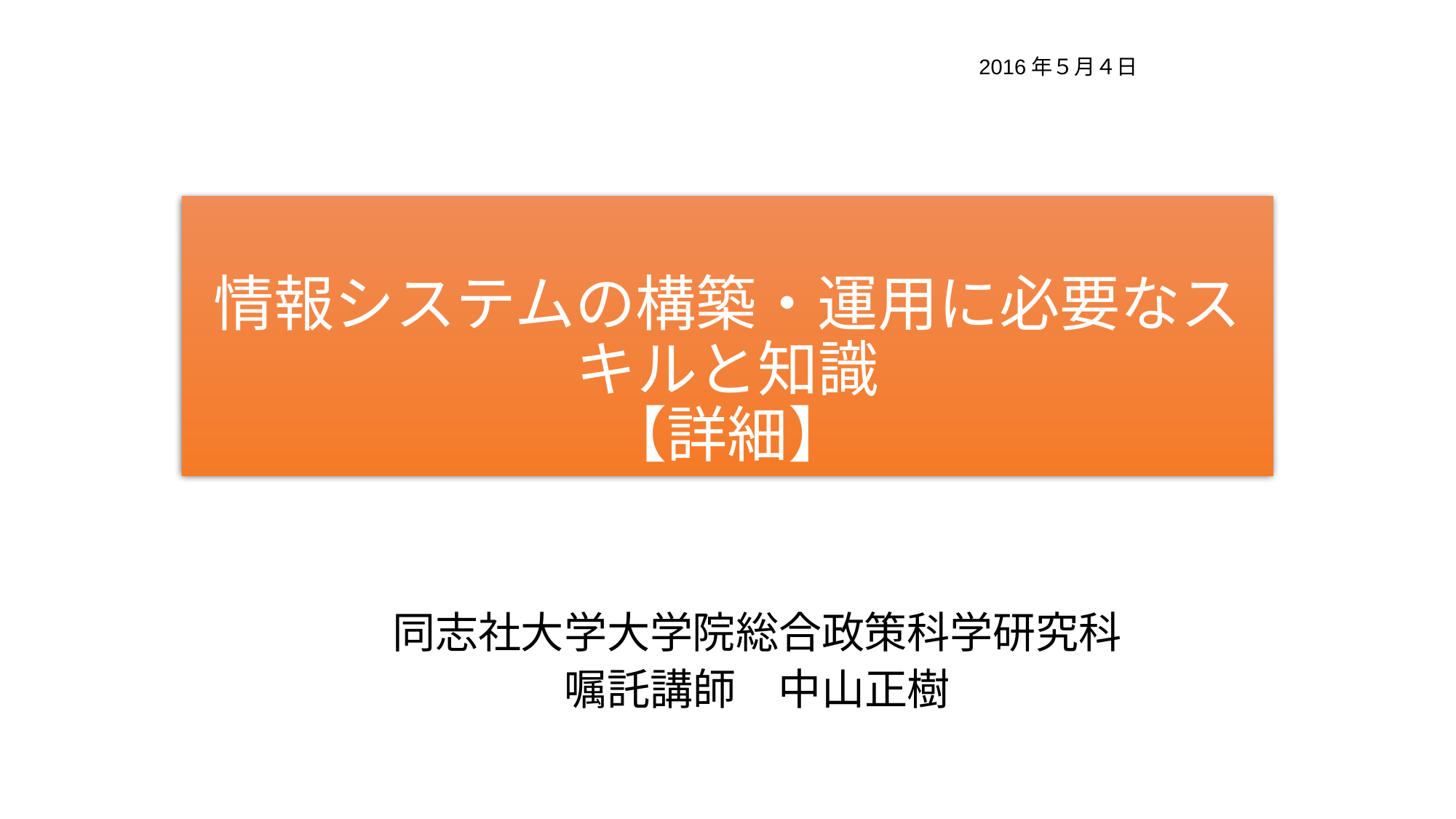

2016年５月４日
# 情報システムの構築・運用に必要なスキルと知識 【詳細】
同志社大学大学院総合政策科学研究科
嘱託講師　中山正樹